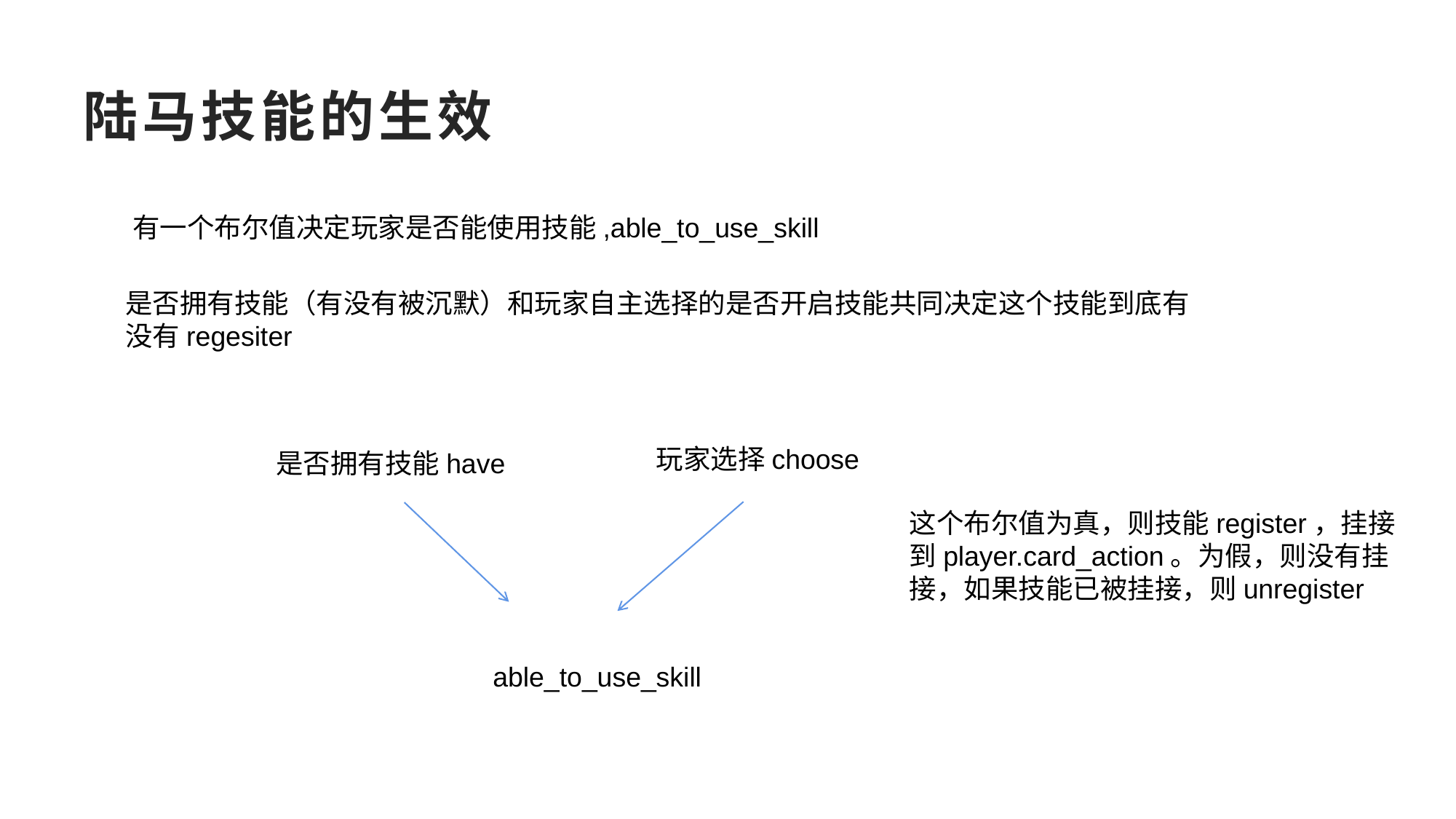

# 陆马技能的生效
有一个布尔值决定玩家是否能使用技能,able_to_use_skill
是否拥有技能（有没有被沉默）和玩家自主选择的是否开启技能共同决定这个技能到底有没有regesiter
玩家选择choose
是否拥有技能have
这个布尔值为真，则技能register，挂接到player.card_action。为假，则没有挂接，如果技能已被挂接，则unregister
able_to_use_skill